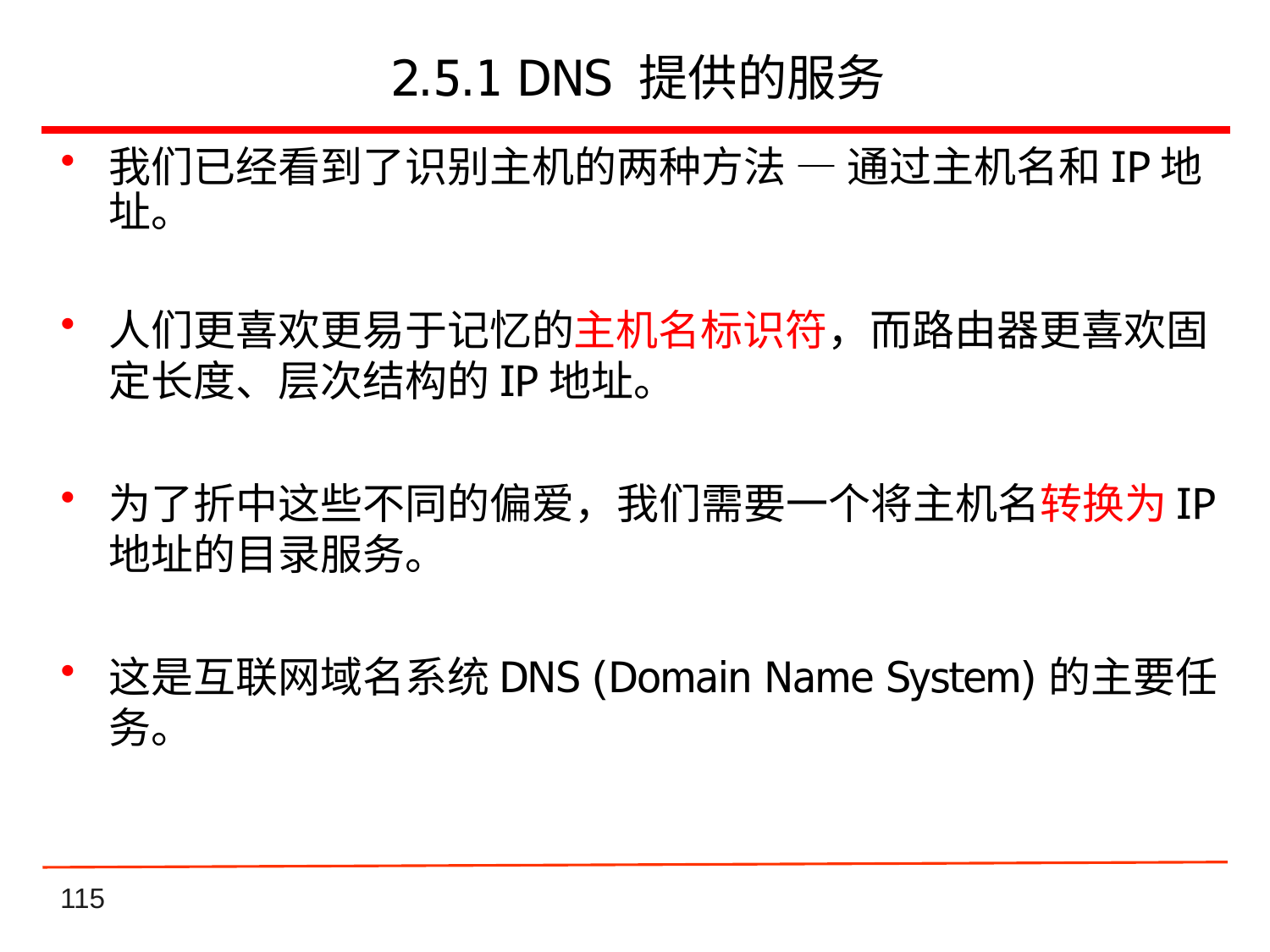

# 2.5.1 DNS 提供的服务
我们已经看到了识别主机的两种方法 — 通过主机名和IP地址。

人们更喜欢更易于记忆的主机名标识符，而路由器更喜欢固定长度、层次结构的IP地址。

为了折中这些不同的偏爱，我们需要一个将主机名转换为IP地址的目录服务。

这是互联网域名系统DNS (Domain Name System)的主要任务。